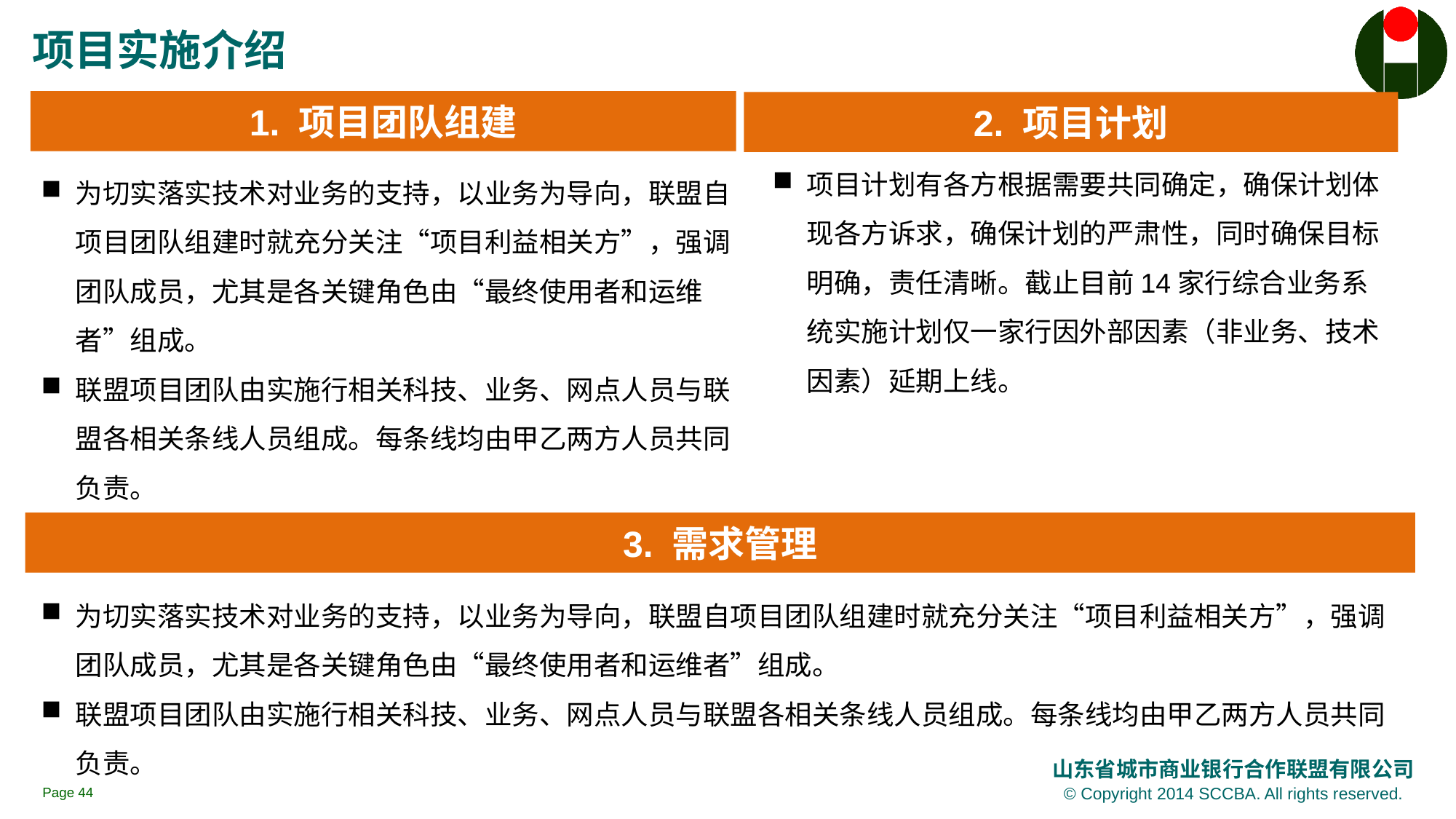

项目实施介绍
1. 项目团队组建
2. 项目计划
项目计划有各方根据需要共同确定，确保计划体现各方诉求，确保计划的严肃性，同时确保目标明确，责任清晰。截止目前14家行综合业务系统实施计划仅一家行因外部因素（非业务、技术因素）延期上线。
为切实落实技术对业务的支持，以业务为导向，联盟自项目团队组建时就充分关注“项目利益相关方”，强调团队成员，尤其是各关键角色由“最终使用者和运维者”组成。
联盟项目团队由实施行相关科技、业务、网点人员与联盟各相关条线人员组成。每条线均由甲乙两方人员共同负责。
3. 需求管理
为切实落实技术对业务的支持，以业务为导向，联盟自项目团队组建时就充分关注“项目利益相关方”，强调团队成员，尤其是各关键角色由“最终使用者和运维者”组成。
联盟项目团队由实施行相关科技、业务、网点人员与联盟各相关条线人员组成。每条线均由甲乙两方人员共同负责。
Page 44